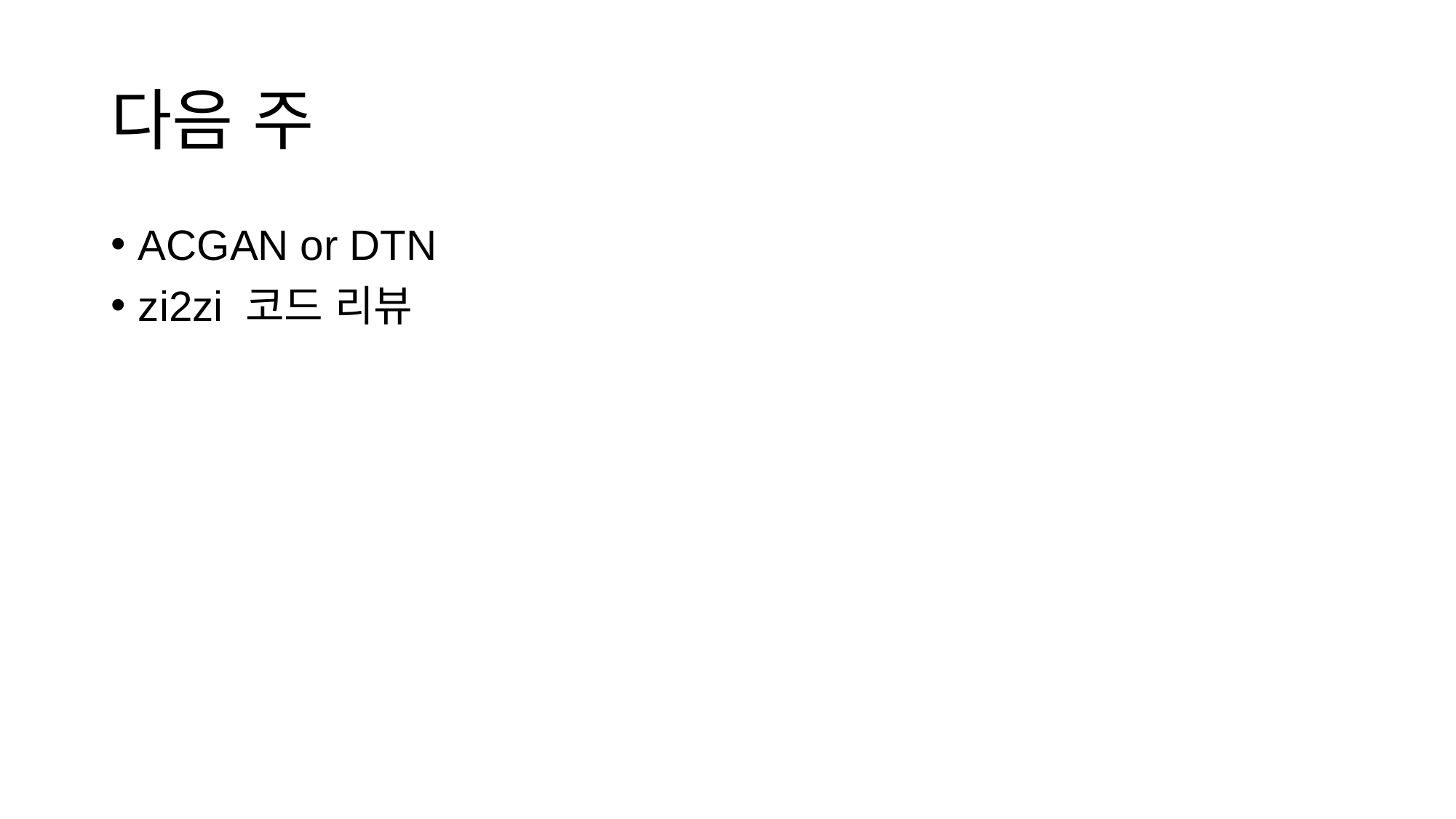

# 다음 주
ACGAN or DTN
zi2zi 코드 리뷰